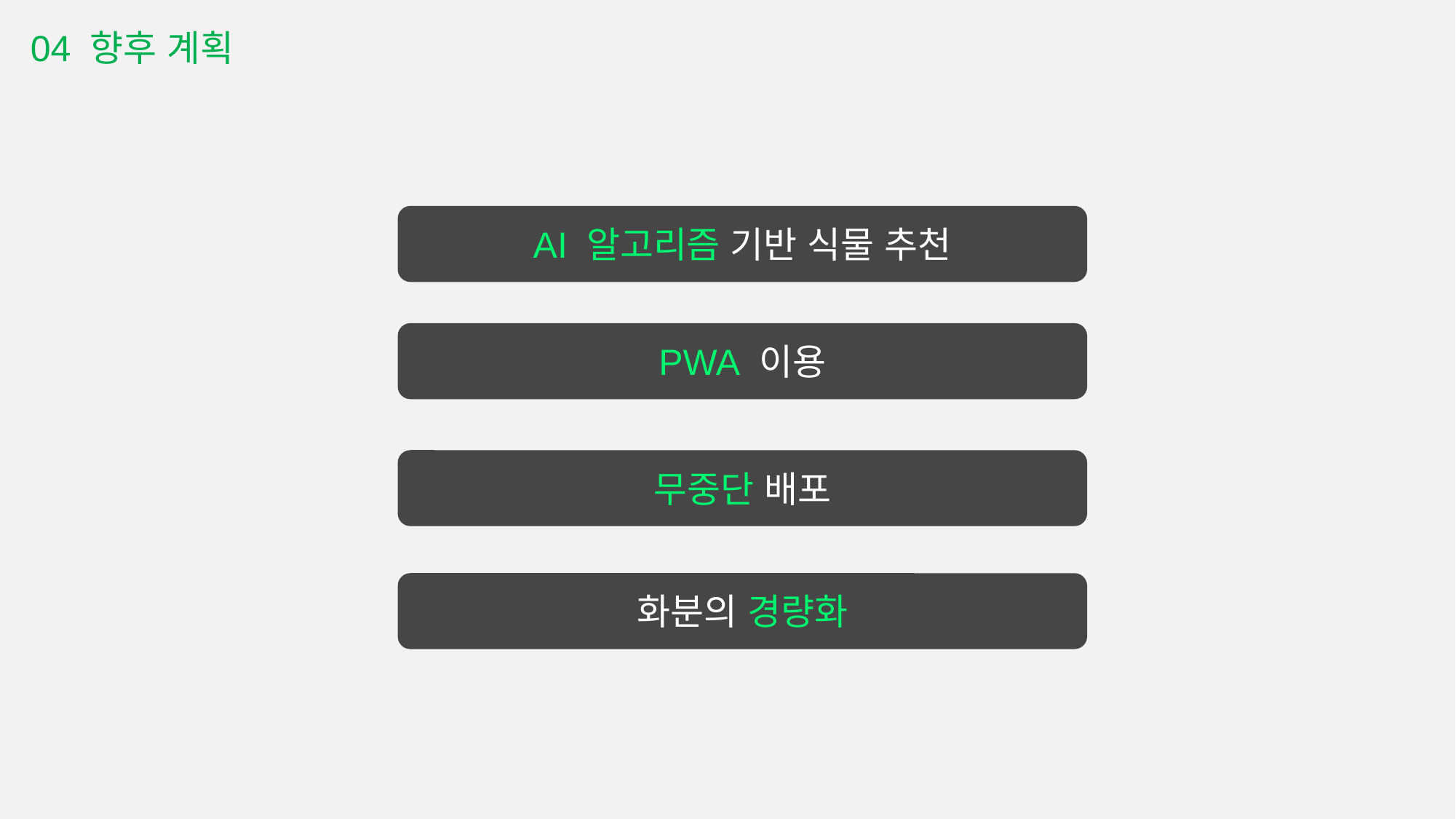

04 향후 계획

AI 알고리즘 기반 식물 추천

PWA 이용

무중단 배포

화분의 경량화